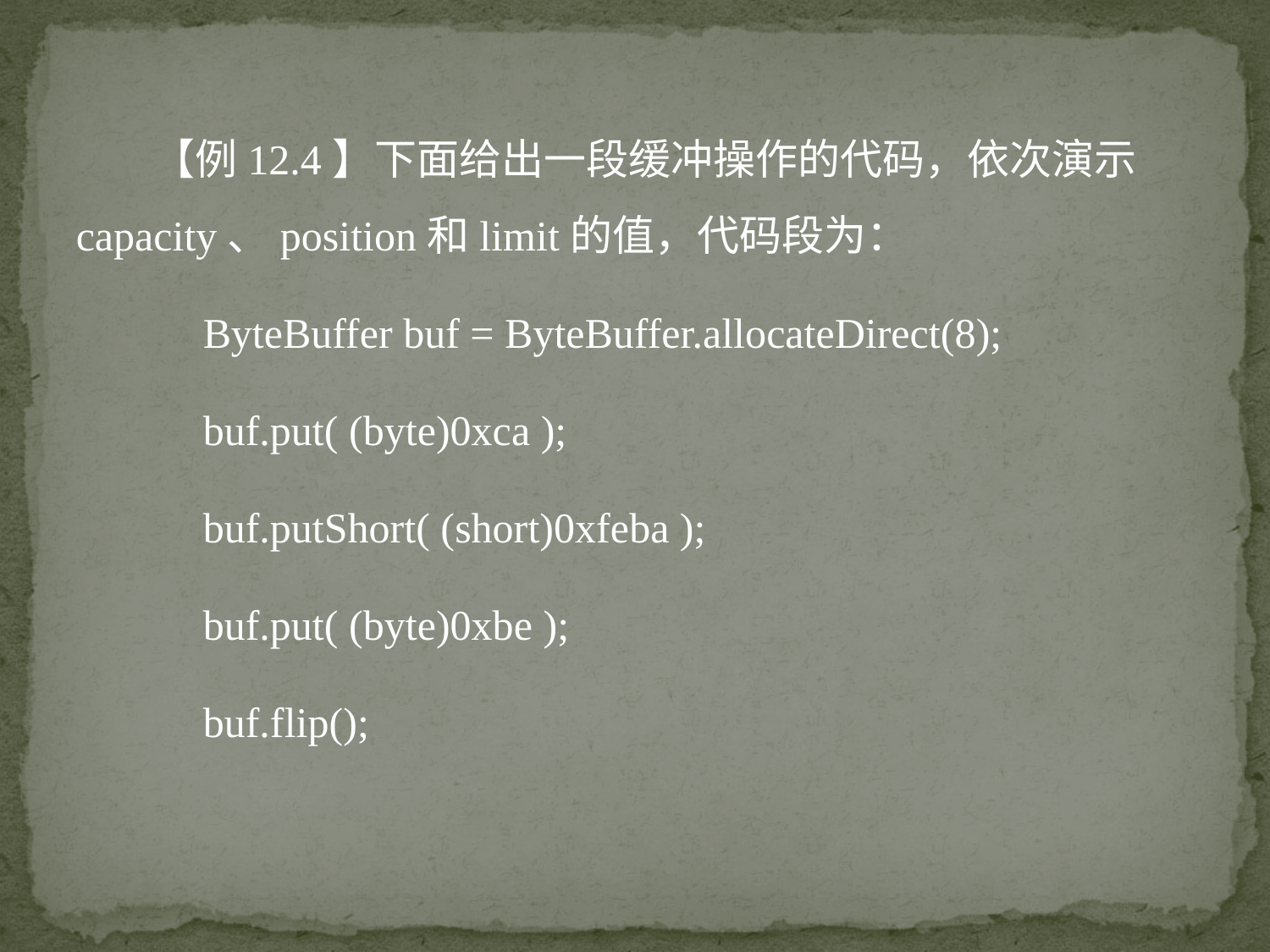

【例12.4】下面给出一段缓冲操作的代码，依次演示capacity、position和limit的值，代码段为：
ByteBuffer buf = ByteBuffer.allocateDirect(8);
buf.put( (byte)0xca );
buf.putShort( (short)0xfeba );
buf.put( (byte)0xbe );
buf.flip();